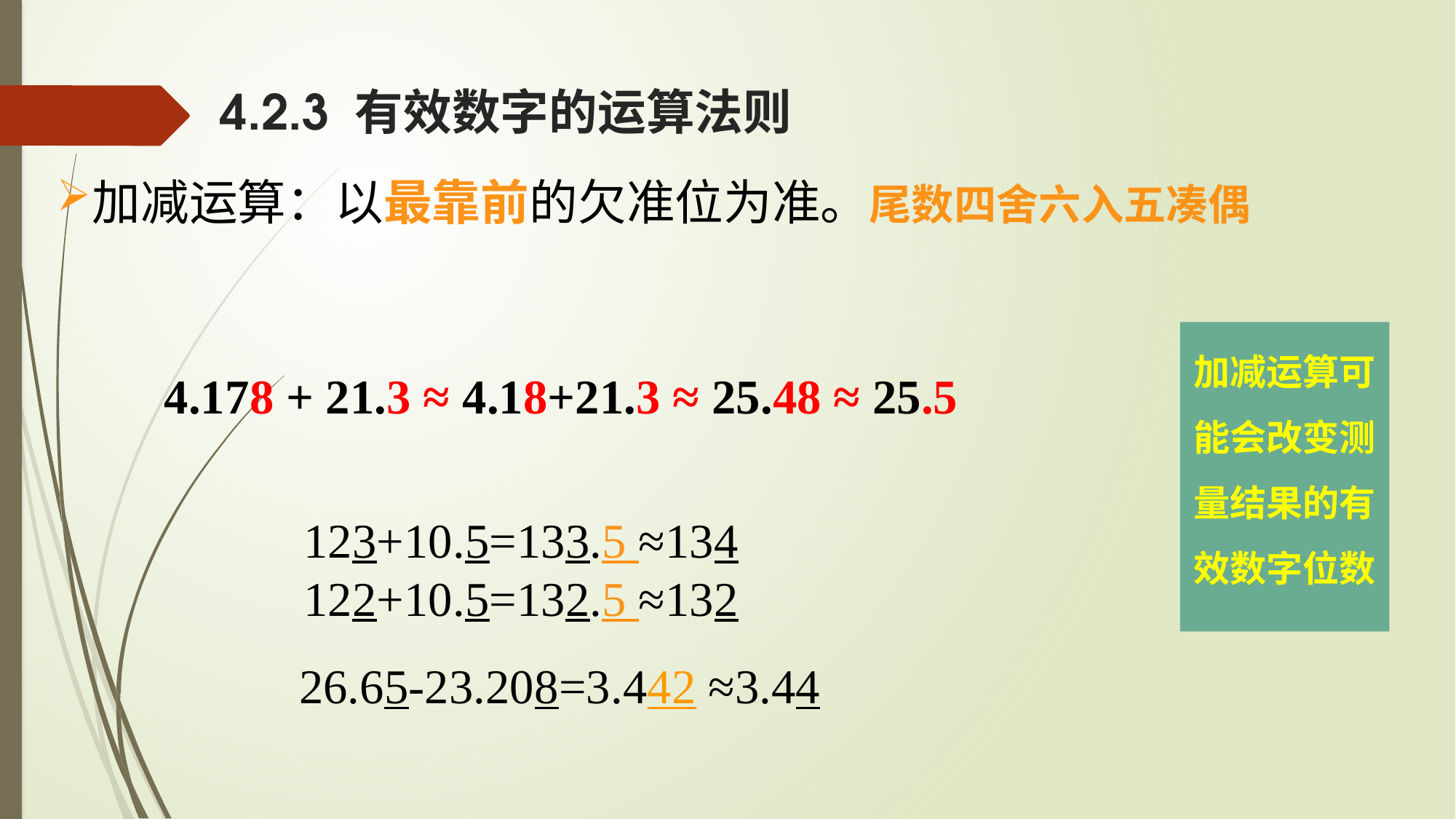

4.2.3 有效数字的运算法则
加减运算：以最靠前的欠准位为准。尾数四舍六入五凑偶
加减运算可能会改变测量结果的有效数字位数
      4.178 + 21.3 ≈ 4.18+21.3 ≈ 25.48 ≈ 25.5
123+10.5=133.5 ≈134
122+10.5=132.5 ≈132
26.65-23.208=3.442 ≈3.44